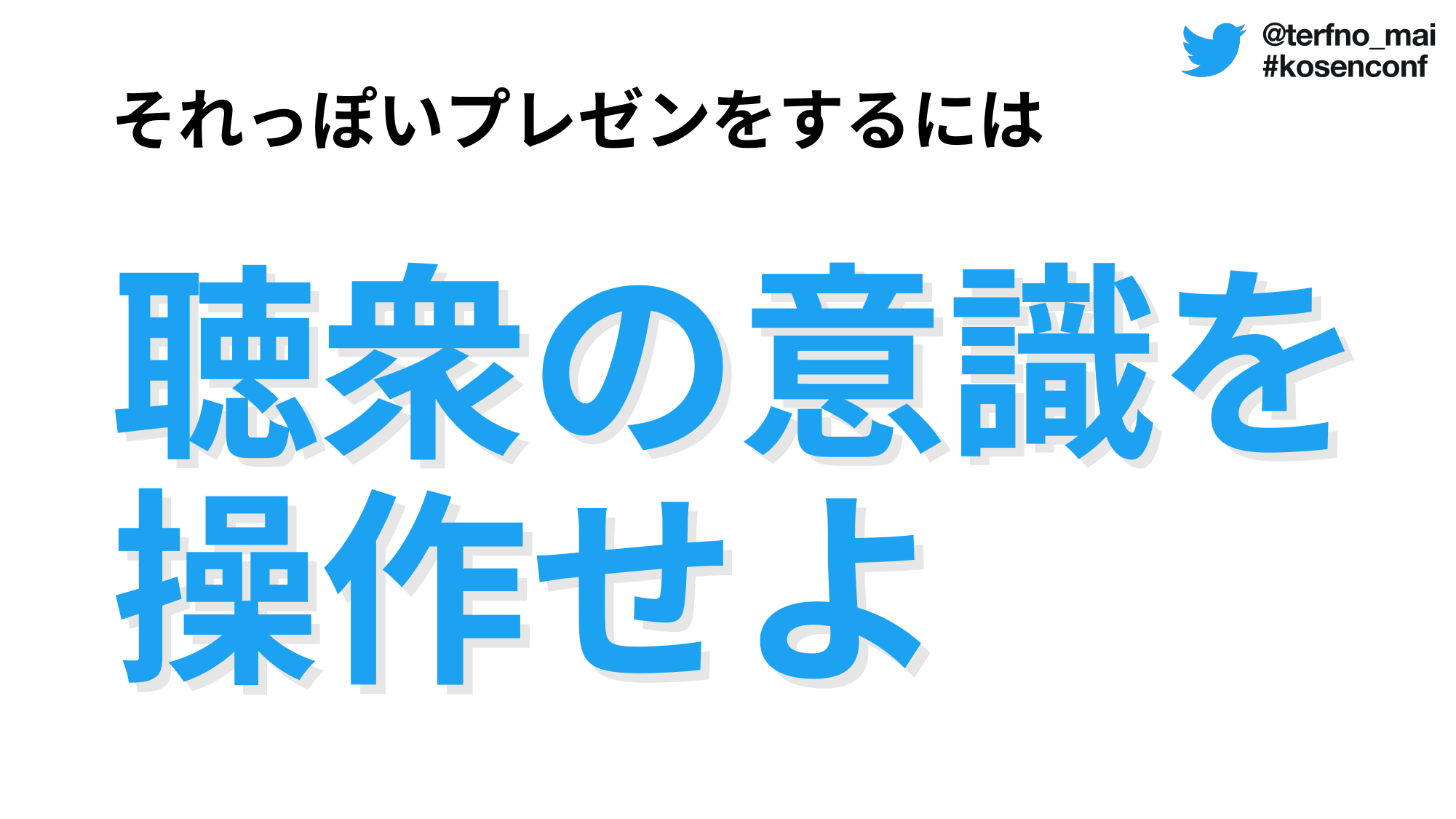

# それっぽいプレゼンをするには
聴衆の意識を
操作せよ
聴衆の意識を
操作せよ